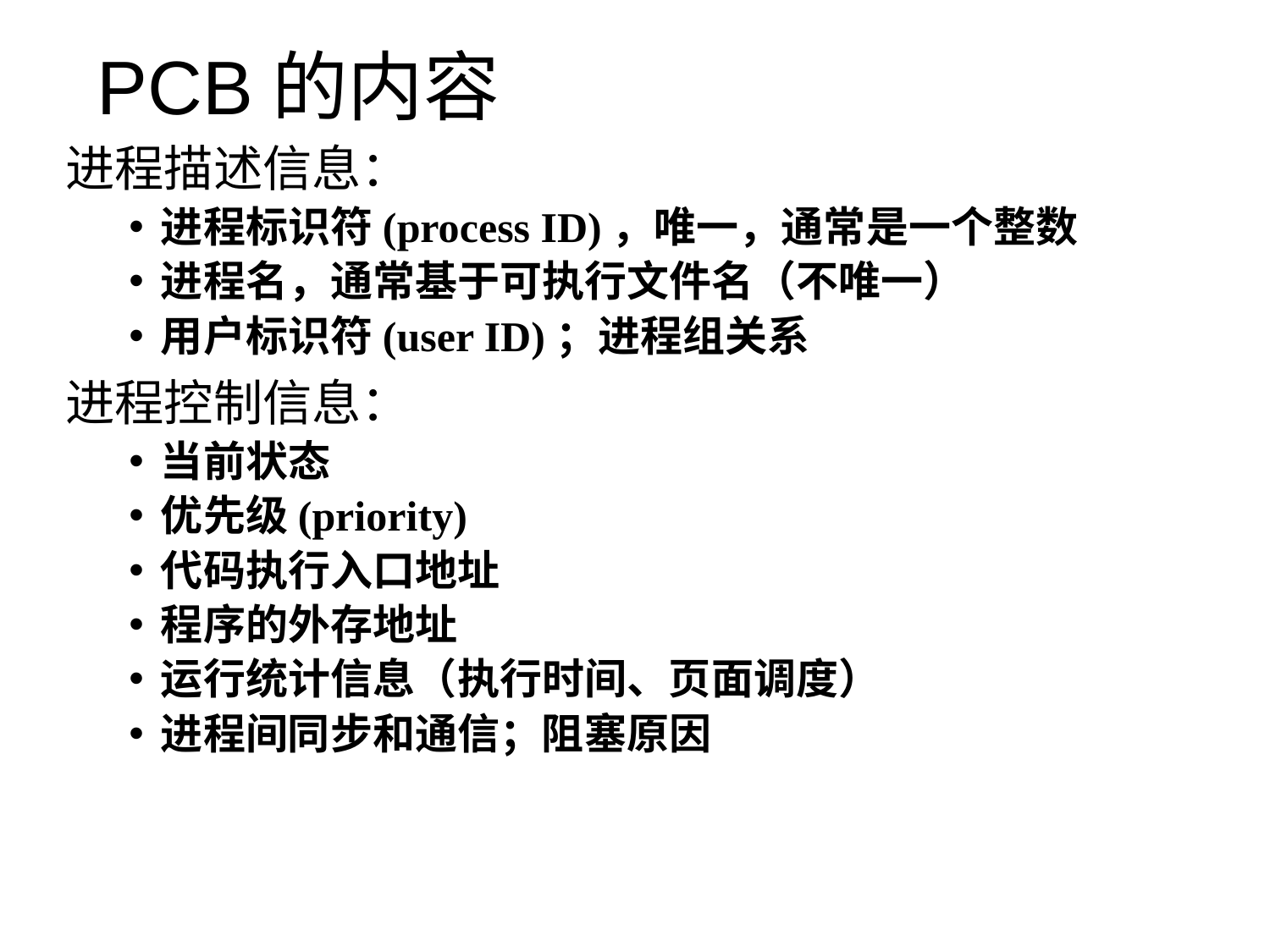

# PCB的内容
进程描述信息：
进程标识符(process ID)，唯一，通常是一个整数
进程名，通常基于可执行文件名（不唯一）
用户标识符(user ID)；进程组关系
进程控制信息：
当前状态
优先级(priority)
代码执行入口地址
程序的外存地址
运行统计信息（执行时间、页面调度）
进程间同步和通信；阻塞原因